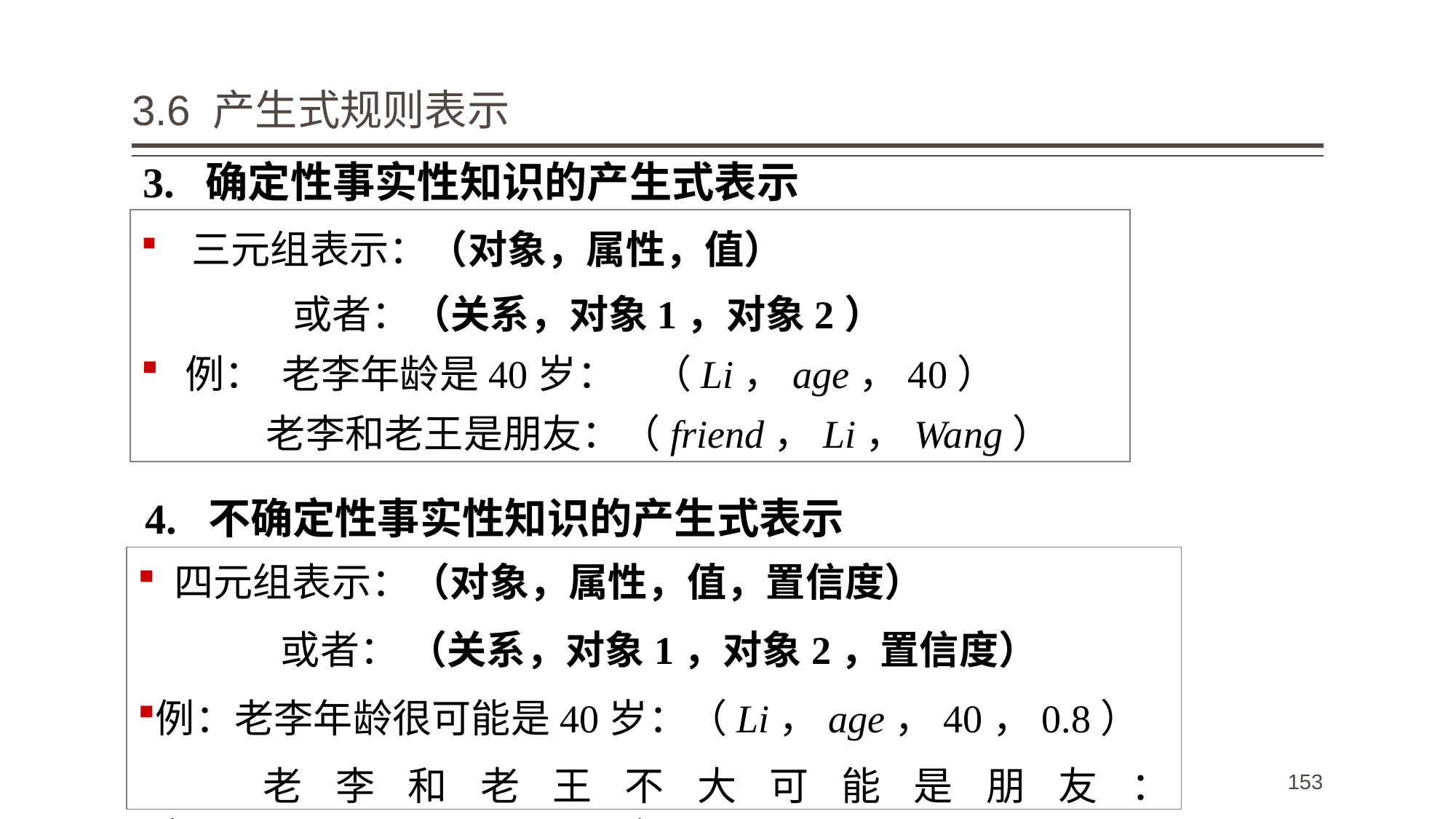

# 3.6 产生式规则表示
3.  确定性事实性知识的产生式表示
  三元组表示：（对象，属性，值）
                或者：（关系，对象1，对象2）
 例：  老李年龄是40岁：    （Li，age，40）
             老李和老王是朋友：（friend，Li，Wang）
4.  不确定性事实性知识的产生式表示
 四元组表示：（对象，属性，值，置信度）
               或者： （关系，对象1，对象2，置信度）
例：老李年龄很可能是40岁：（Li，age，40，0.8）
  老李和老王不大可能是朋友：（friend，Li，Wang，0.1）
153